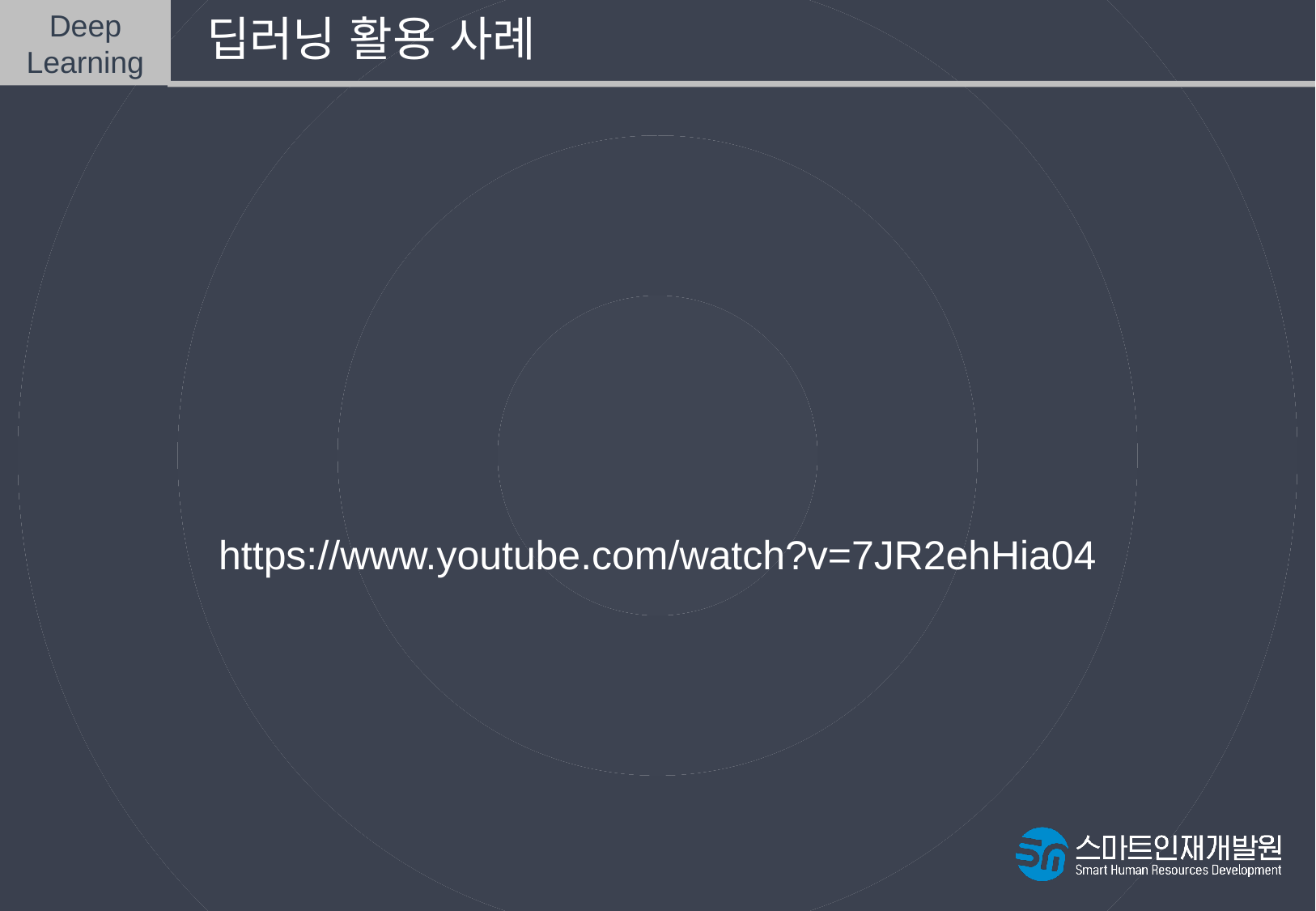

Deep
Learning
 딥러닝 활용 사례

세기의 대결 AI vs 인간
https://www.youtube.com/watch?v=7JR2ehHia04